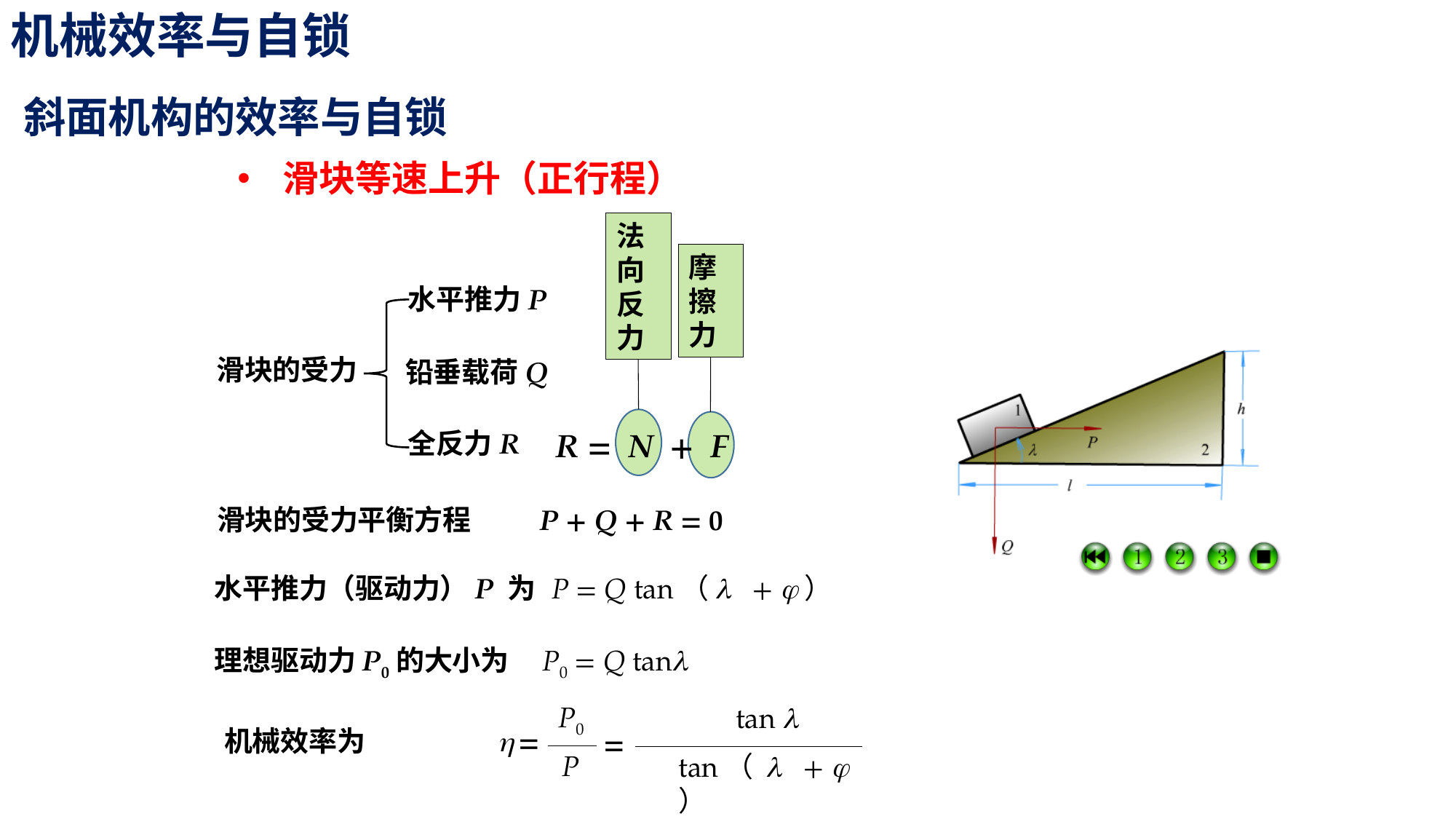

机械效率与自锁
斜面机构的效率与自锁
滑块等速上升（正行程）
法向反力
摩擦力
水平推力P

滑块的受力
铅垂载荷Q

R =  N  +  F
全反力R
滑块的受力平衡方程
P + Q + R = 0
水平推力（驱动力）P 为
P = Q tan（λ  + ϕ）
理想驱动力P0的大小为
P0 = Q tanλ
P0
P
tan λ
tan（ λ  + ϕ ）
机械效率为
η =
=